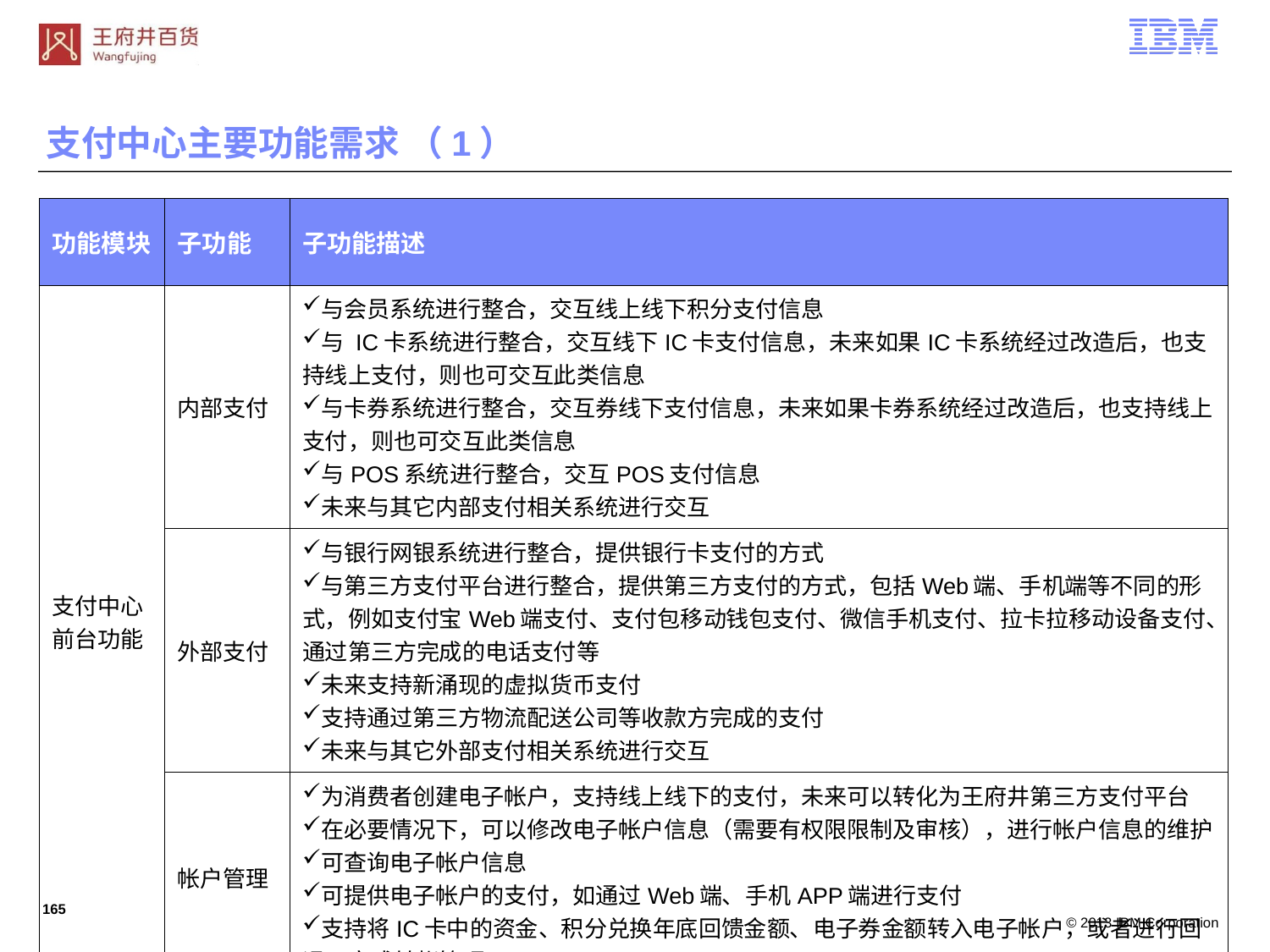

支付中心主要功能需求 （1）
| 功能模块 | 子功能 | 子功能描述 |
| --- | --- | --- |
| 支付中心前台功能 | 内部支付 | 与会员系统进行整合，交互线上线下积分支付信息 与 IC卡系统进行整合，交互线下IC卡支付信息，未来如果IC卡系统经过改造后，也支持线上支付，则也可交互此类信息 与卡券系统进行整合，交互券线下支付信息，未来如果卡券系统经过改造后，也支持线上支付，则也可交互此类信息 与POS系统进行整合，交互POS支付信息 未来与其它内部支付相关系统进行交互 |
|  | 外部支付 | 与银行网银系统进行整合，提供银行卡支付的方式 与第三方支付平台进行整合，提供第三方支付的方式，包括Web端、手机端等不同的形式，例如支付宝Web端支付、支付包移动钱包支付、微信手机支付、拉卡拉移动设备支付、通过第三方完成的电话支付等 未来支持新涌现的虚拟货币支付 支持通过第三方物流配送公司等收款方完成的支付 未来与其它外部支付相关系统进行交互 |
|  | 帐户管理 | 为消费者创建电子帐户，支持线上线下的支付，未来可以转化为王府井第三方支付平台 在必要情况下，可以修改电子帐户信息（需要有权限限制及审核），进行帐户信息的维护 可查询电子帐户信息 可提供电子帐户的支付，如通过Web端、手机APP端进行支付 支持将IC卡中的资金、积分兑换年底回馈金额、电子券金额转入电子帐户，或者进行回退，完成转帐管理 |
165